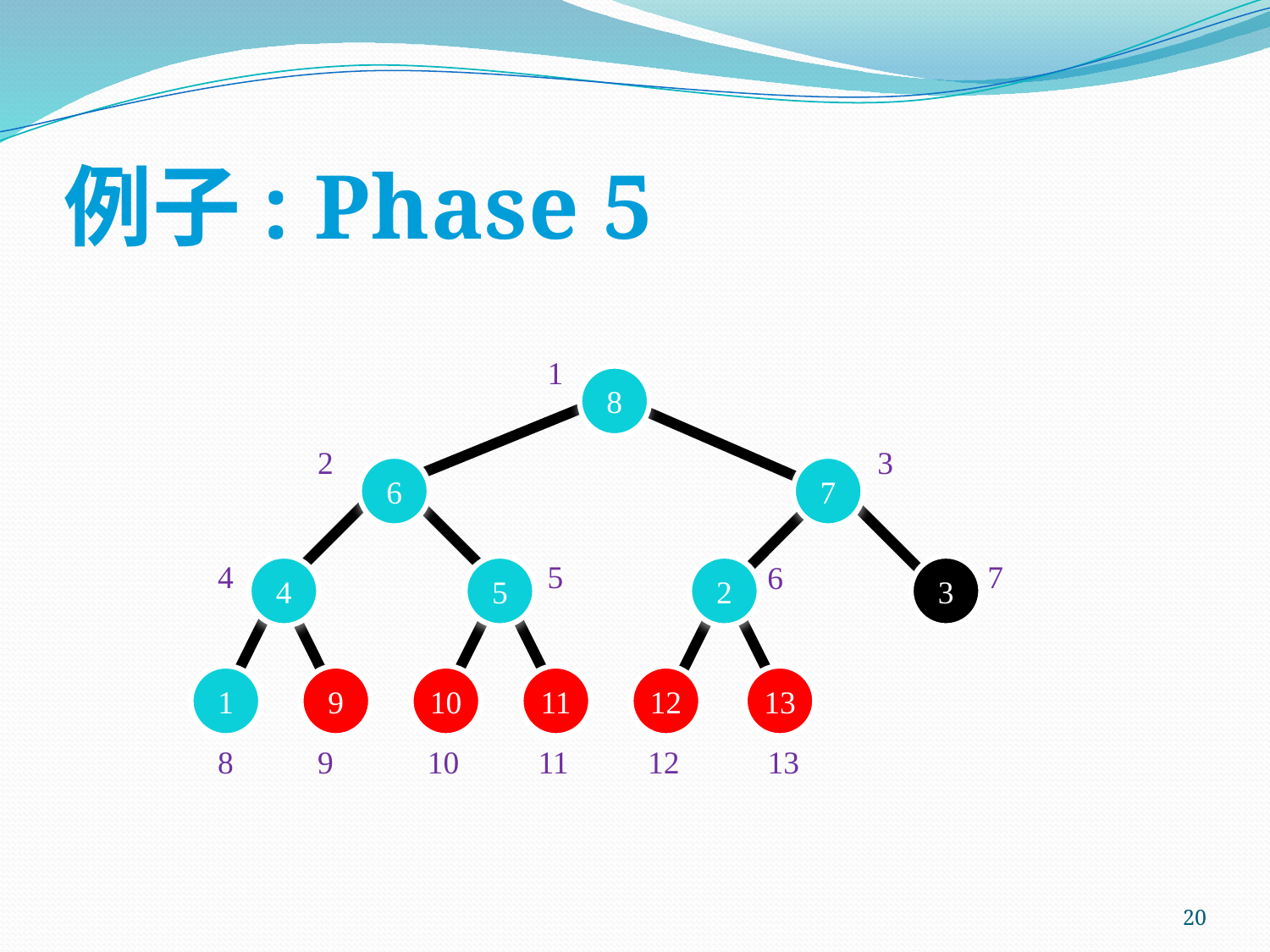

# 例子: Phase 5
1
8

2
3
6
7

4
5
7
6
4
5
2
3

1
9
10
11
12
13
8
9
10
11
12
13
20